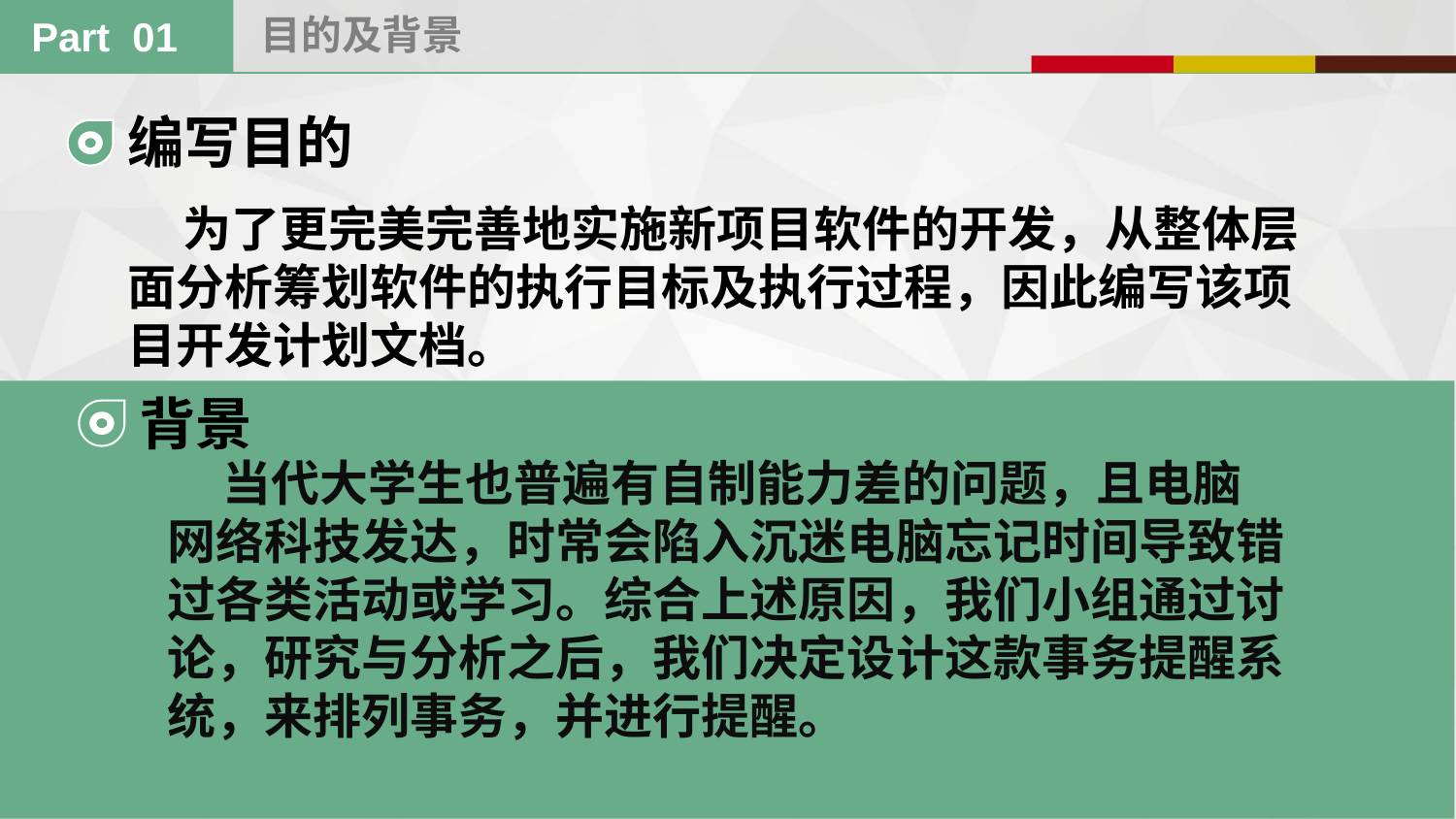

目的及背景
Part  01

编写目的

    为了更完美完善地实施新项目软件的开发，从整体层面分析筹划软件的执行目标及执行过程，因此编写该项目开发计划文档。

背景

    当代大学生也普遍有自制能力差的问题，且电脑网络科技发达，时常会陷入沉迷电脑忘记时间导致错过各类活动或学习。综合上述原因，我们小组通过讨论，研究与分析之后，我们决定设计这款事务提醒系统，来排列事务，并进行提醒。